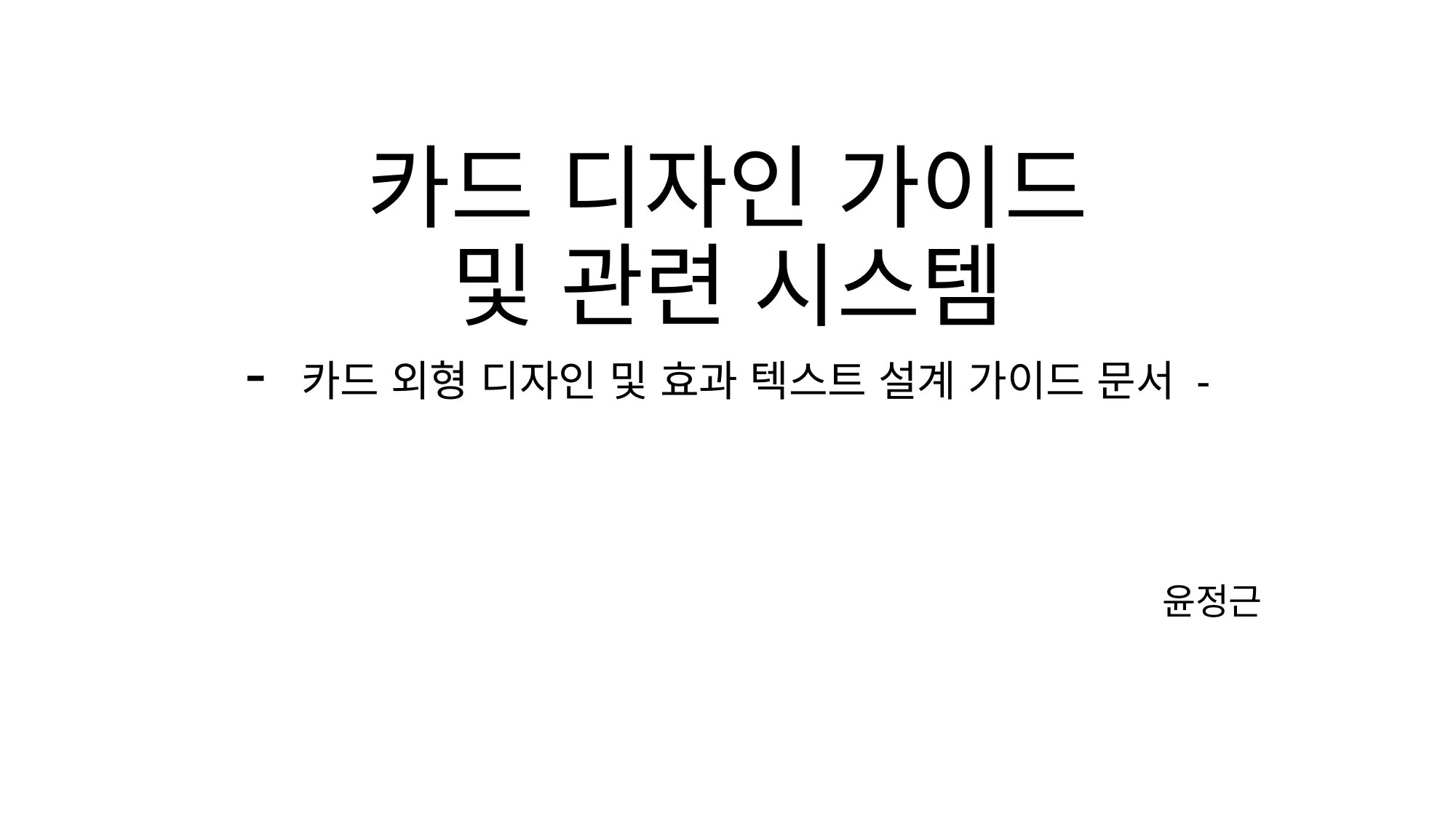

# 카드 디자인 가이드 및 관련 시스템 - 카드 외형 디자인 및 효과 텍스트 설계 가이드 문서 -
윤정근